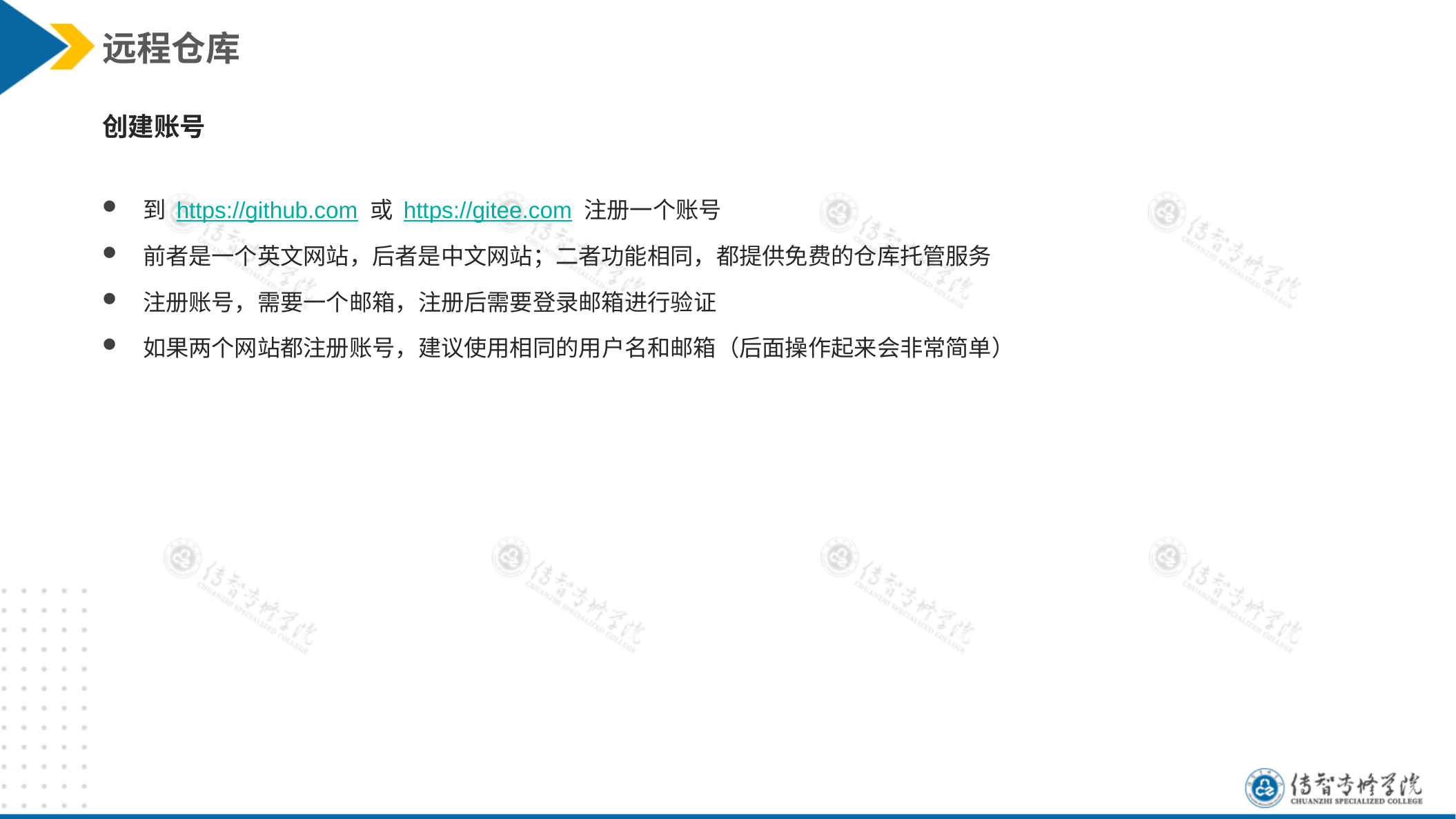

远程仓库
创建账号

到 https://github.com 或 https://gitee.com 注册一个账号
前者是一个英文网站，后者是中文网站；二者功能相同，都提供免费的仓库托管服务
注册账号，需要一个邮箱，注册后需要登录邮箱进行验证
如果两个网站都注册账号，建议使用相同的用户名和邮箱（后面操作起来会非常简单）